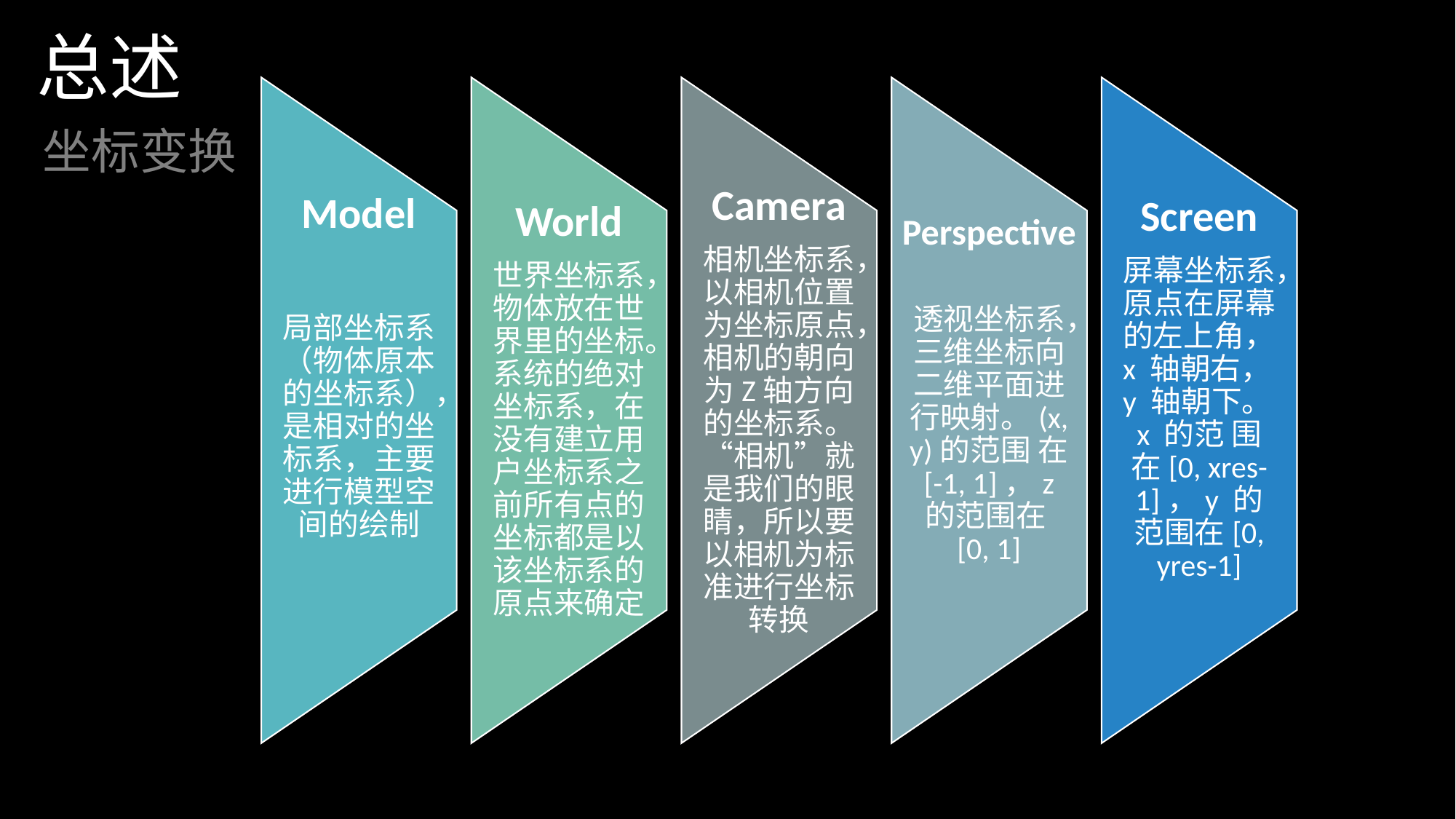

总述
Model

局部坐标系（物体原本的坐标系），是相对的坐标系，主要进行模型空间的绘制

World
世界坐标系，物体放在世界里的坐标。系统的绝对坐标系，在没有建立用户坐标系之前所有点的坐标都是以该坐标系的原点来确定
Camera
相机坐标系，以相机位置为坐标原点，相机的朝向为Z轴方向的坐标系。“相机”就是我们的眼睛，所以要以相机为标准进行坐标转换

透视坐标系，三维坐标向二维平面进行映射。(x, y)的范围 在[-1, 1]，z 的范围在[0, 1]
Screen
屏幕坐标系，原点在屏幕的左上角，x 轴朝右，y 轴朝下。x 的范 围在[0, xres-1]，y 的范围在[0, yres-1]

Perspective
坐标变换